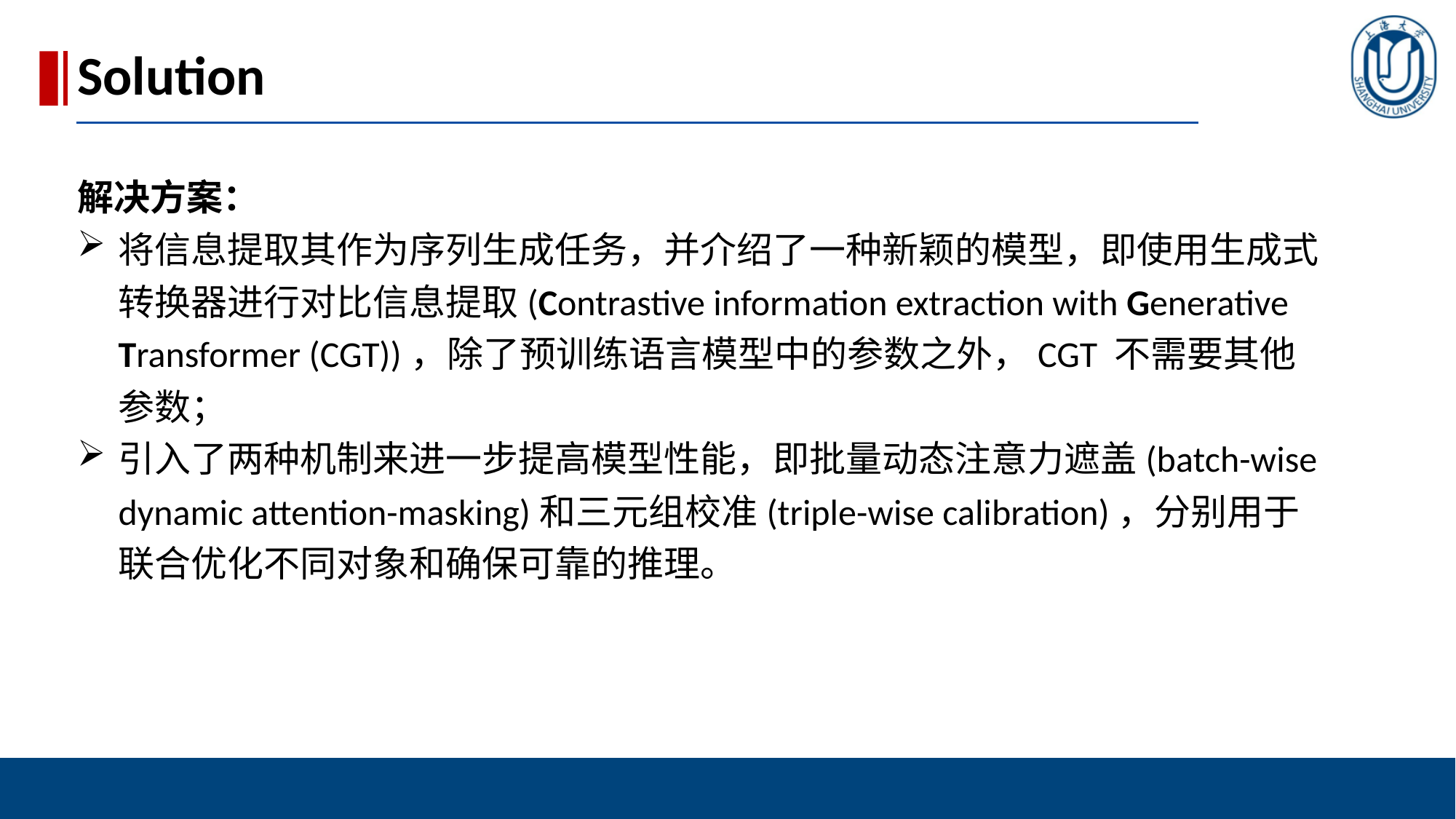

Solution
解决方案：
将信息提取其作为序列生成任务，并介绍了一种新颖的模型，即使用生成式转换器进行对比信息提取(Contrastive information extraction with Generative Transformer (CGT))，除了预训练语言模型中的参数之外，CGT 不需要其他参数；
引入了两种机制来进一步提高模型性能，即批量动态注意力遮盖(batch-wise dynamic attention-masking)和三元组校准(triple-wise calibration)，分别用于联合优化不同对象和确保可靠的推理。

113